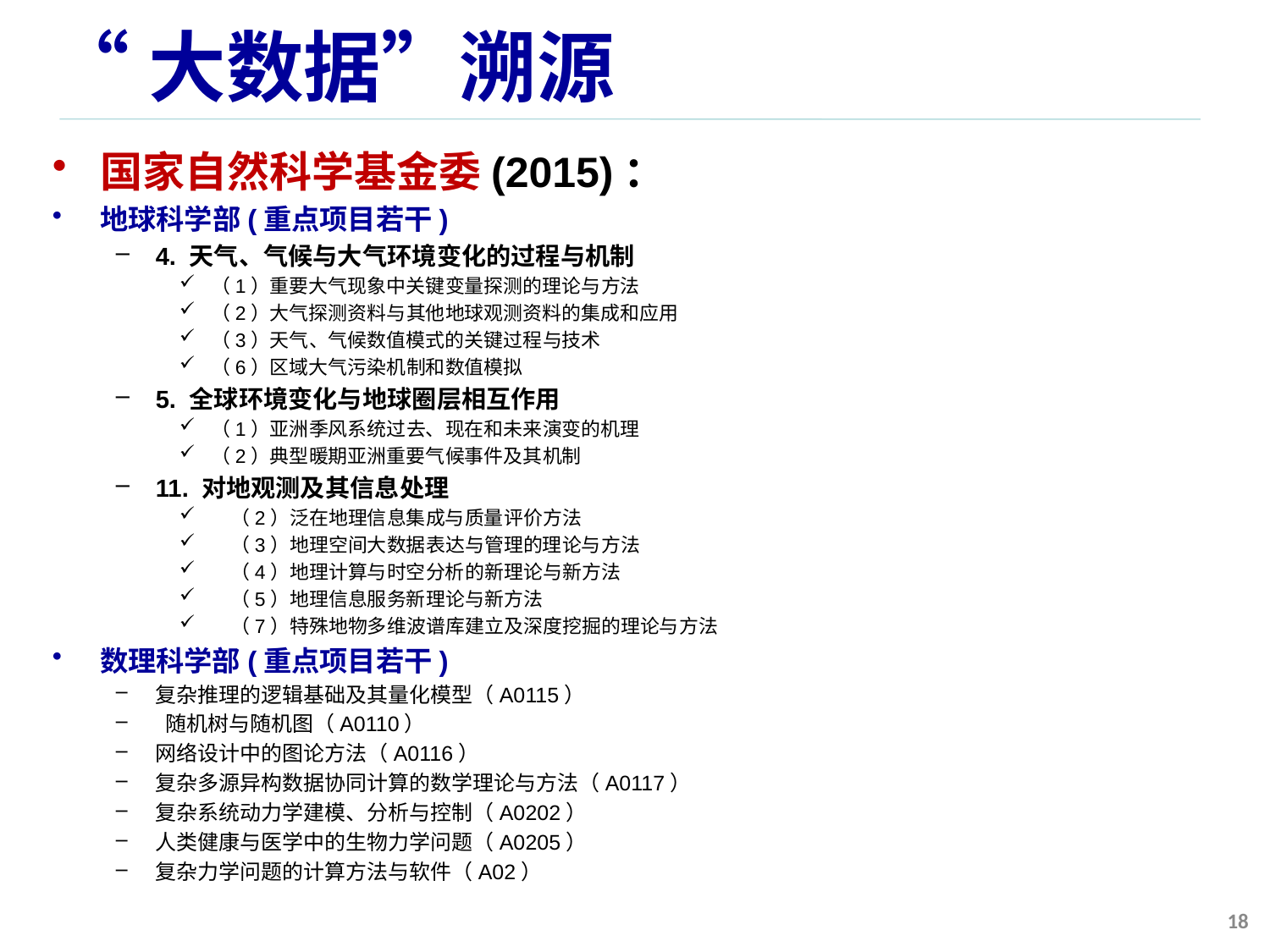

# “大数据”溯源
国家自然科学基金委(2015)：
地球科学部(重点项目若干)
4. 天气、气候与大气环境变化的过程与机制
（1）重要大气现象中关键变量探测的理论与方法
（2）大气探测资料与其他地球观测资料的集成和应用
（3）天气、气候数值模式的关键过程与技术
（6）区域大气污染机制和数值模拟
5. 全球环境变化与地球圈层相互作用
（1）亚洲季风系统过去、现在和未来演变的机理
（2）典型暖期亚洲重要气候事件及其机制
11. 对地观测及其信息处理
　（2）泛在地理信息集成与质量评价方法
　（3）地理空间大数据表达与管理的理论与方法
　（4）地理计算与时空分析的新理论与新方法
　（5）地理信息服务新理论与新方法
　（7）特殊地物多维波谱库建立及深度挖掘的理论与方法
数理科学部(重点项目若干)
复杂推理的逻辑基础及其量化模型（A0115）
 随机树与随机图（A0110）
网络设计中的图论方法（A0116）
复杂多源异构数据协同计算的数学理论与方法（A0117）
复杂系统动力学建模、分析与控制（A0202）
人类健康与医学中的生物力学问题（A0205）
复杂力学问题的计算方法与软件（A02）
18